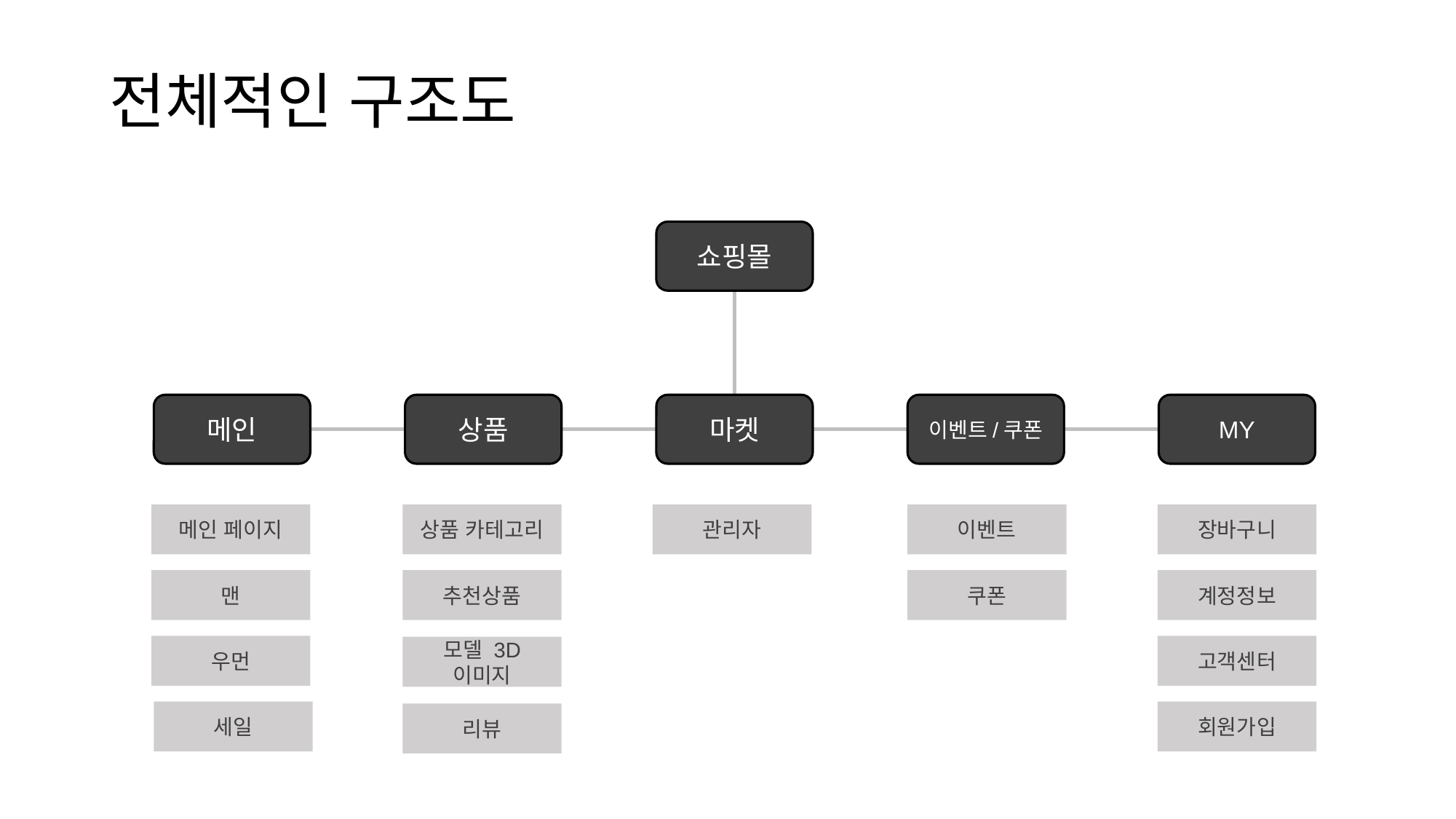

전체적인 구조도
쇼핑몰
메인
상품
마켓
이벤트/쿠폰
MY
메인 페이지
상품 카테고리
관리자
이벤트
장바구니
쿠폰
맨
추천상품
계정정보
우먼
고객센터
모델 3D 이미지
세일
회원가입
리뷰